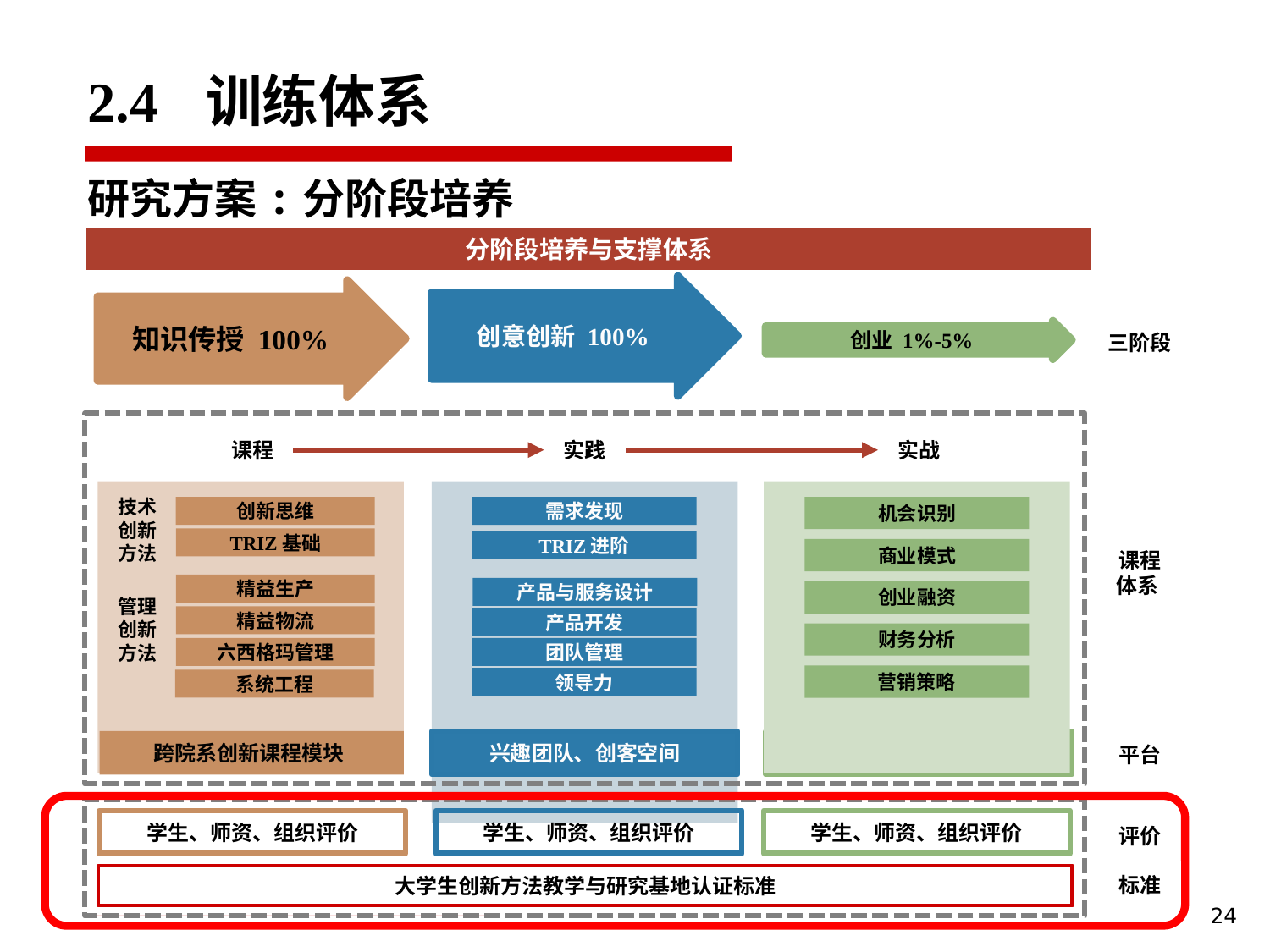

# 2.4 训练体系
研究方案:分阶段培养
分阶段培养与支撑体系
创意创新 100%
知识传授 100%
三阶段
创业 1%-5%

实践
实战
课程

需求发现
创新思维
机会识别
技术创新方法
TRIZ基础
TRIZ进阶
商业模式
课程
体系
精益生产
产品与服务设计
创业融资
管理创新方法
精益物流
产品开发
财务分析
团队管理
六西格玛管理
营销策略
领导力
系统工程
平台
跨院系创新课程模块
兴趣团队、创客空间
X-lab

学生、师资、组织评价
学生、师资、组织评价
学生、师资、组织评价
评价
标准
大学生创新方法教学与研究基地认证标准

24